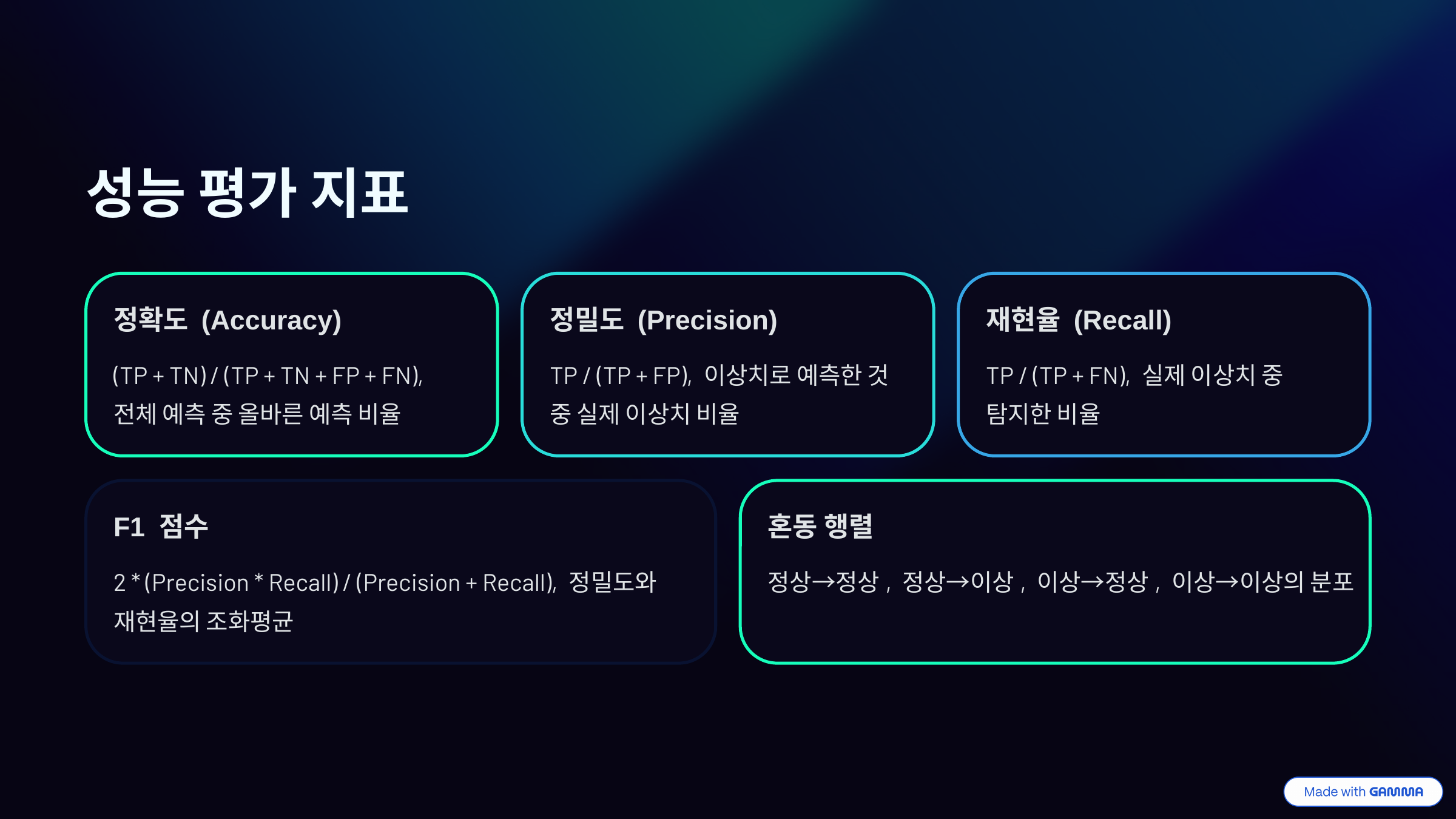

성능 평가 지표

정확도 (Accuracy)
정밀도 (Precision)
재현율 (Recall)
(TP + TN) / (TP + TN + FP + FN), 전체 예측 중 올바른 예측 비율
TP / (TP + FP), 이상치로 예측한 것 중 실제 이상치 비율
TP / (TP + FN), 실제 이상치 중 탐지한 비율

F1 점수
혼동 행렬
2 * (Precision * Recall) / (Precision + Recall), 정밀도와 재현율의 조화평균
정상→정상, 정상→이상, 이상→정상, 이상→이상의 분포